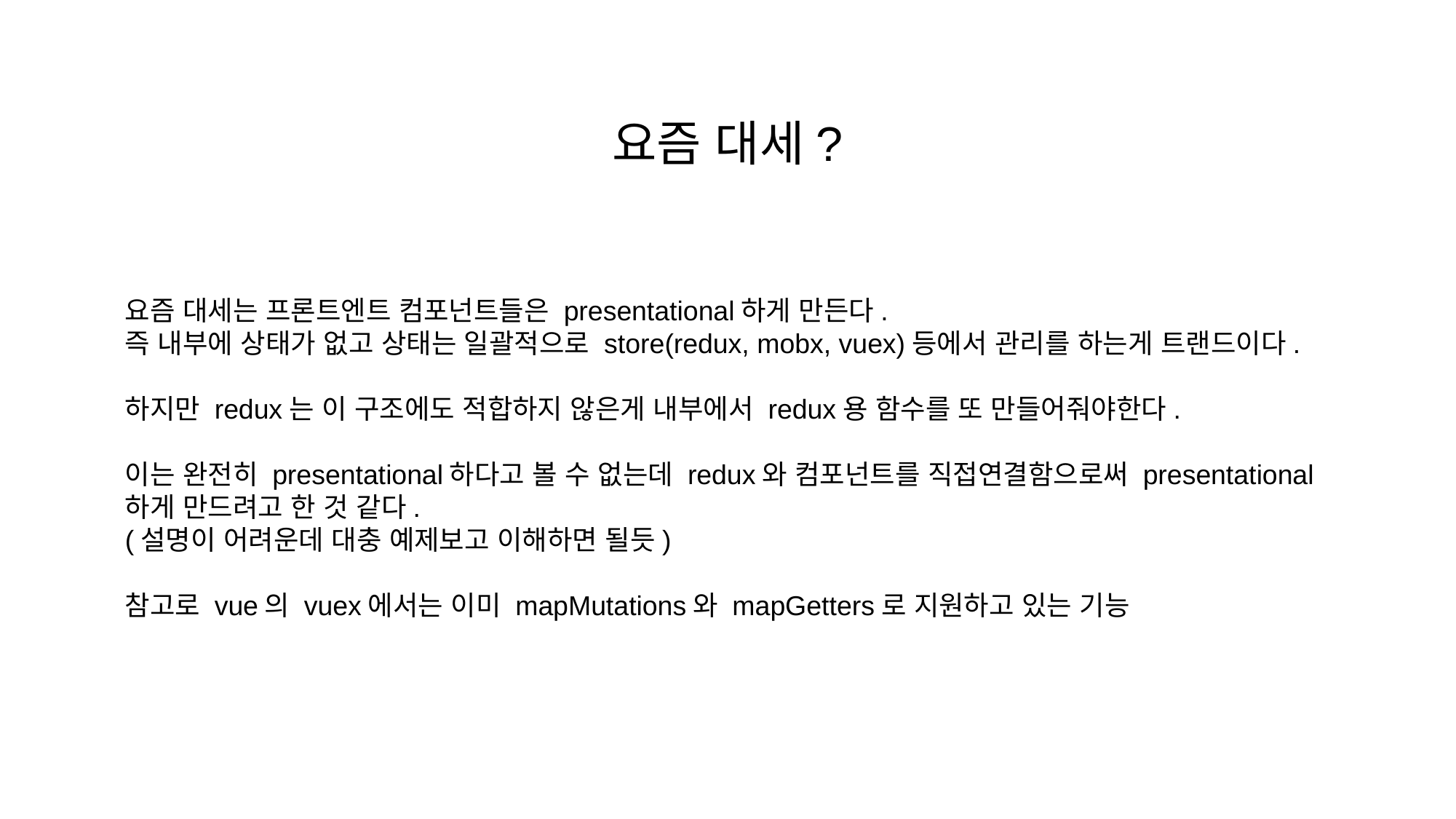

요즘 대세?
요즘 대세는 프론트엔트 컴포넌트들은 presentational하게 만든다.
즉 내부에 상태가 없고 상태는 일괄적으로 store(redux, mobx, vuex)등에서 관리를 하는게 트랜드이다.

하지만 redux는 이 구조에도 적합하지 않은게 내부에서 redux용 함수를 또 만들어줘야한다.

이는 완전히 presentational하다고 볼 수 없는데 redux와 컴포넌트를 직접연결함으로써 presentational하게 만드려고 한 것 같다.
(설명이 어려운데 대충 예제보고 이해하면 될듯)

참고로 vue의 vuex에서는 이미 mapMutations와 mapGetters로 지원하고 있는 기능